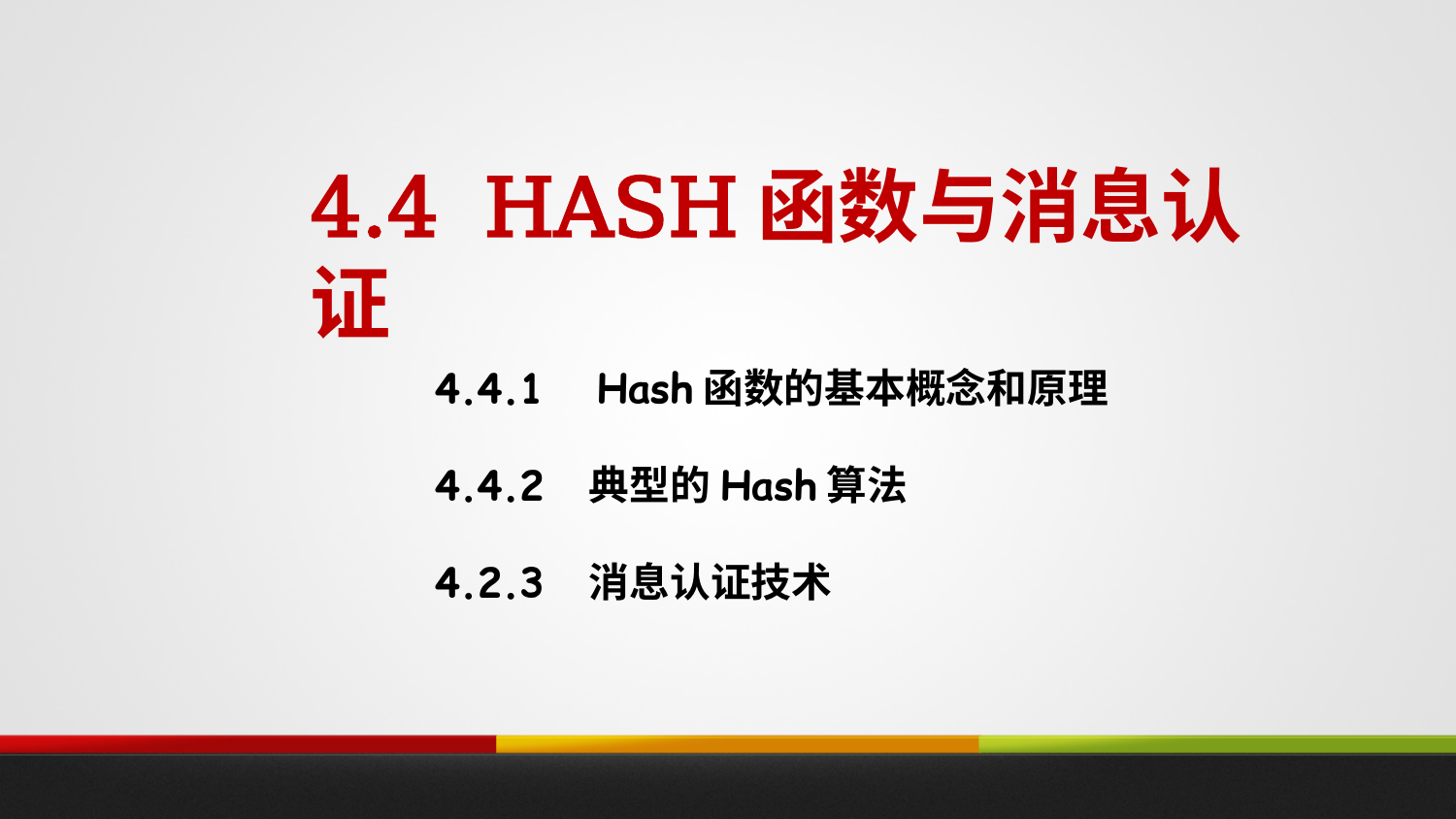

# 4.4  Hash函数与消息认证
4.4.1   Hash函数的基本概念和原理
4.4.2  典型的Hash算法
4.2.3  消息认证技术